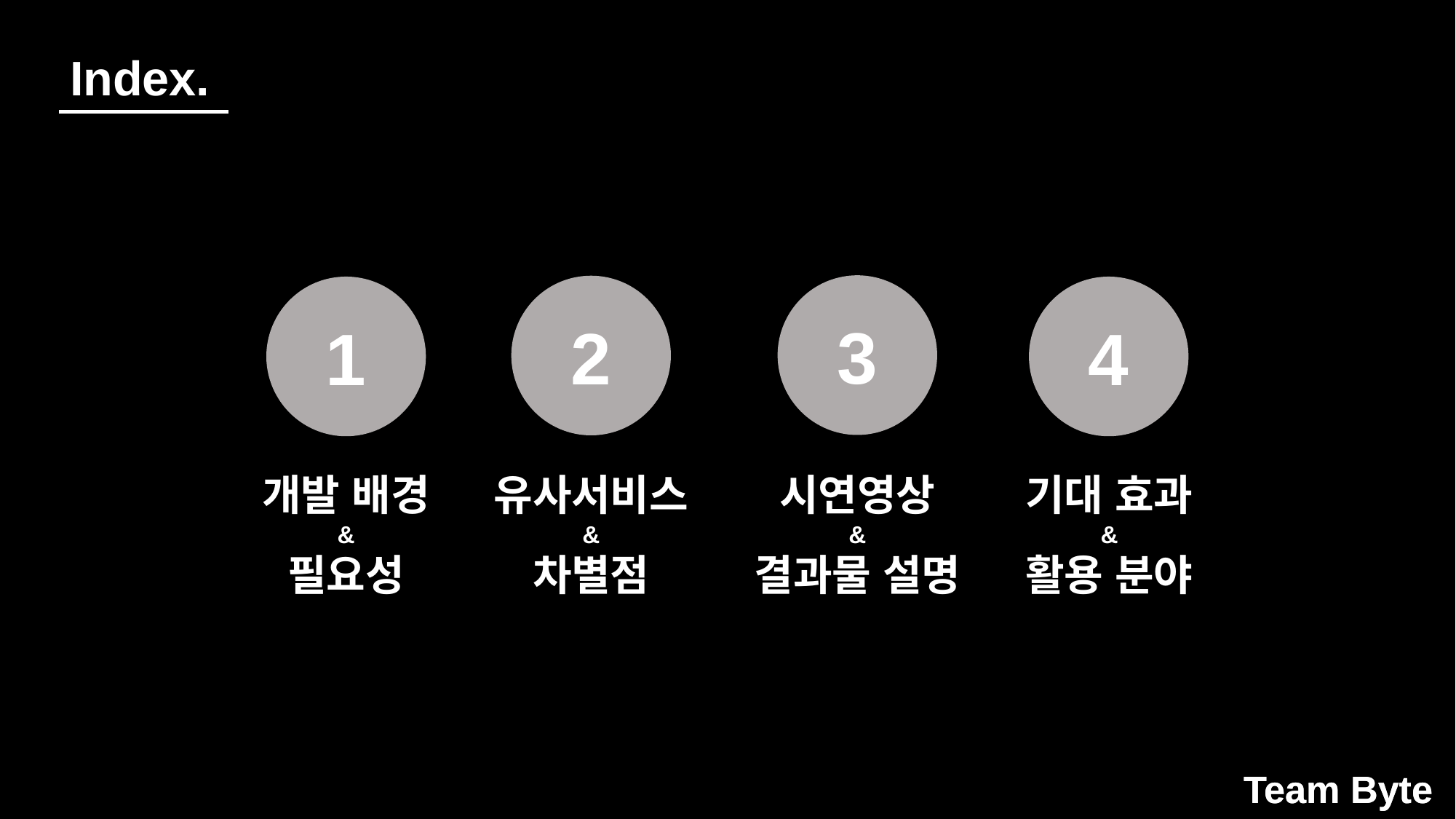

Index.
3
2
1
4
개발 배경
&
필요성
시연영상
&
결과물 설명
기대 효과
&
활용 분야
유사서비스
&
차별점
Team Byte